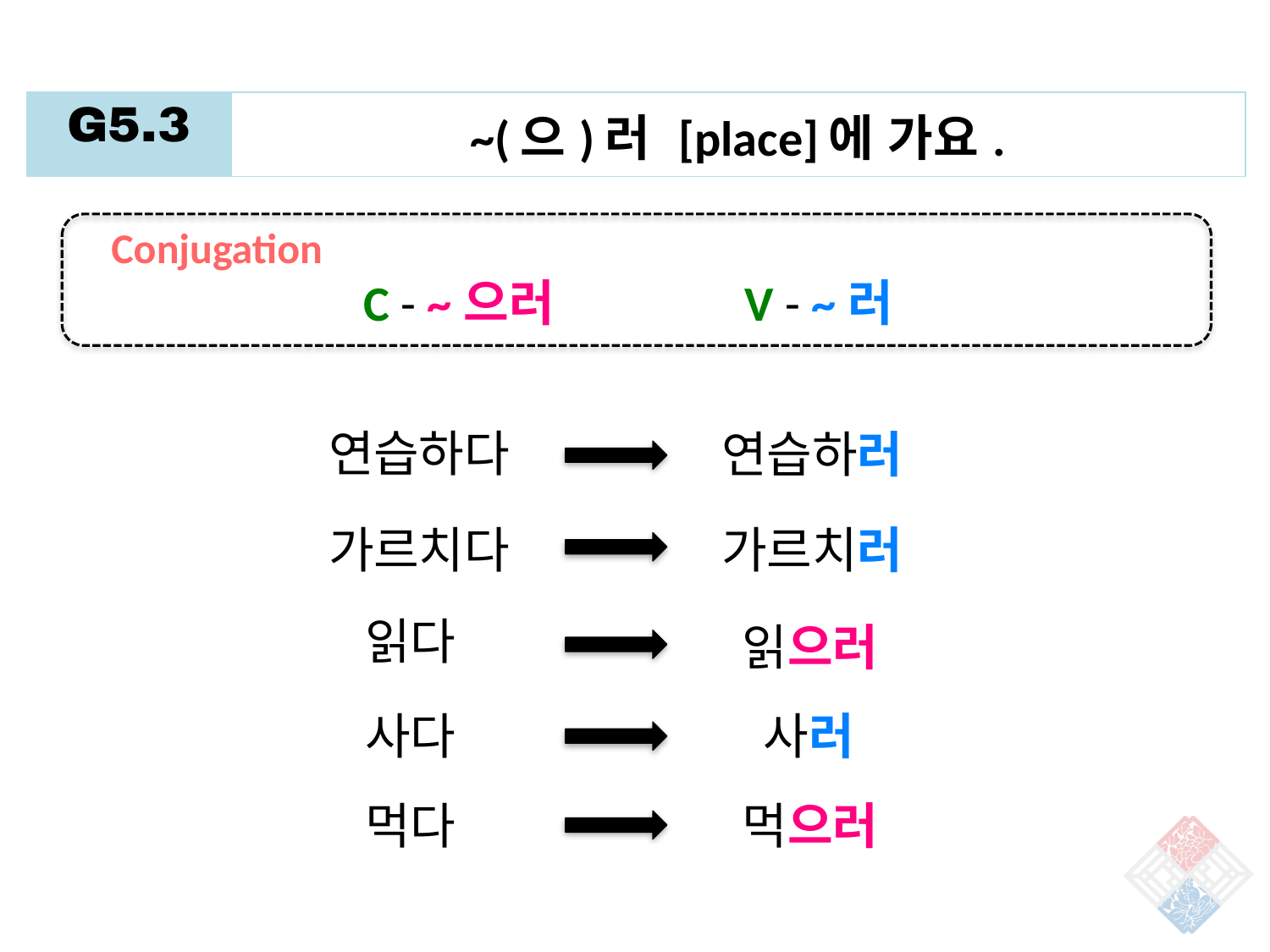

| G5.3 | ~(으)러 [place]에 가요. |
| --- | --- |

Conjugation
C - ~으러		V - ~러
연습하다
연습하러

가르치다
가르치러

읽다
읽으러

사다
사러

먹다
먹으러